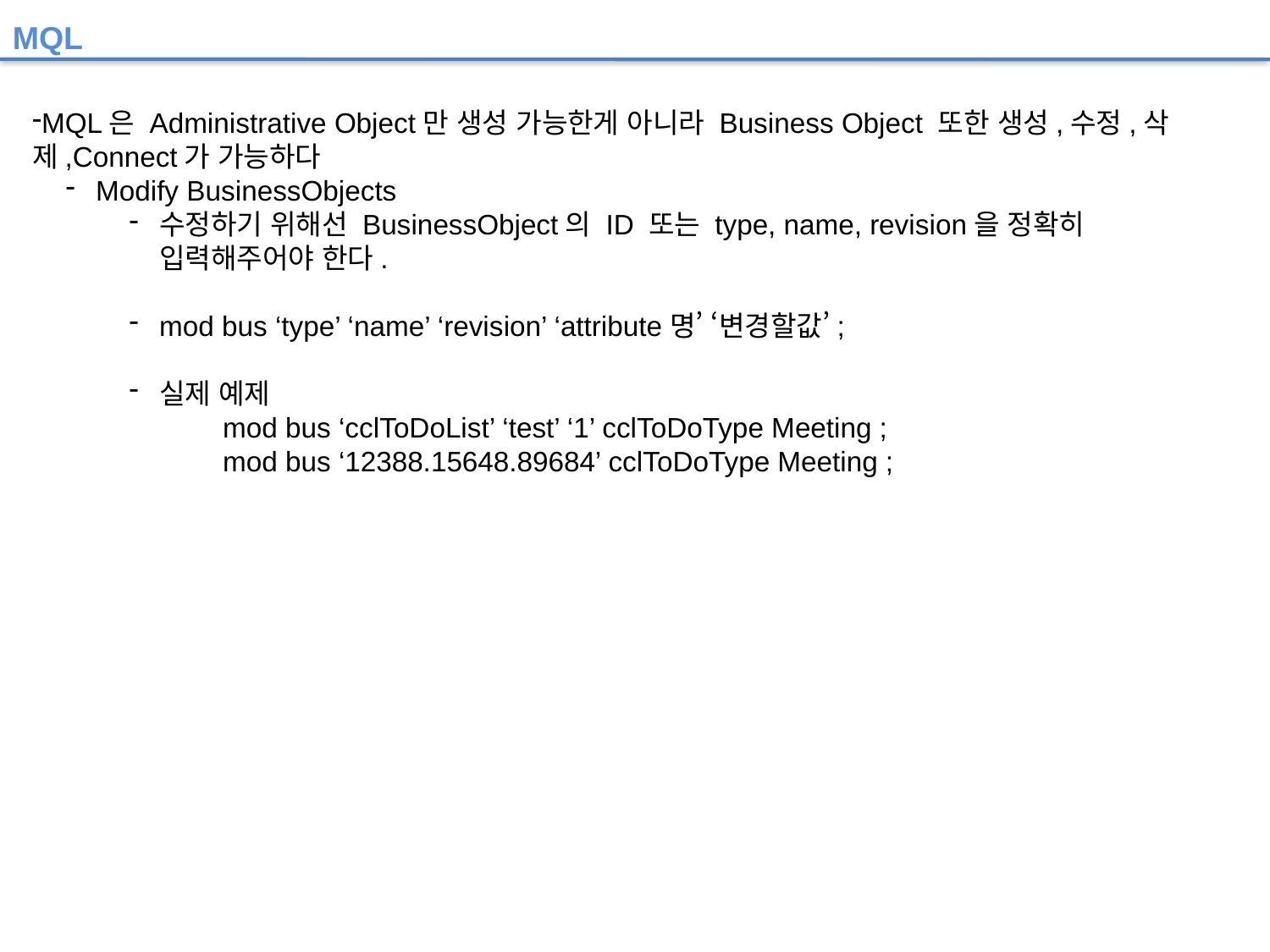

MQL
MQL은 Administrative Object만 생성 가능한게 아니라 Business Object 또한 생성,수정,삭제,Connect가 가능하다
Modify BusinessObjects
수정하기 위해선 BusinessObject의 ID 또는 type, name, revision을 정확히 입력해주어야 한다.

mod bus ‘type’ ‘name’ ‘revision’ ‘attribute명’ ‘변경할값’;

실제 예제
mod bus ‘cclToDoList’ ‘test’ ‘1’ cclToDoType Meeting ;
mod bus ‘12388.15648.89684’ cclToDoType Meeting ;